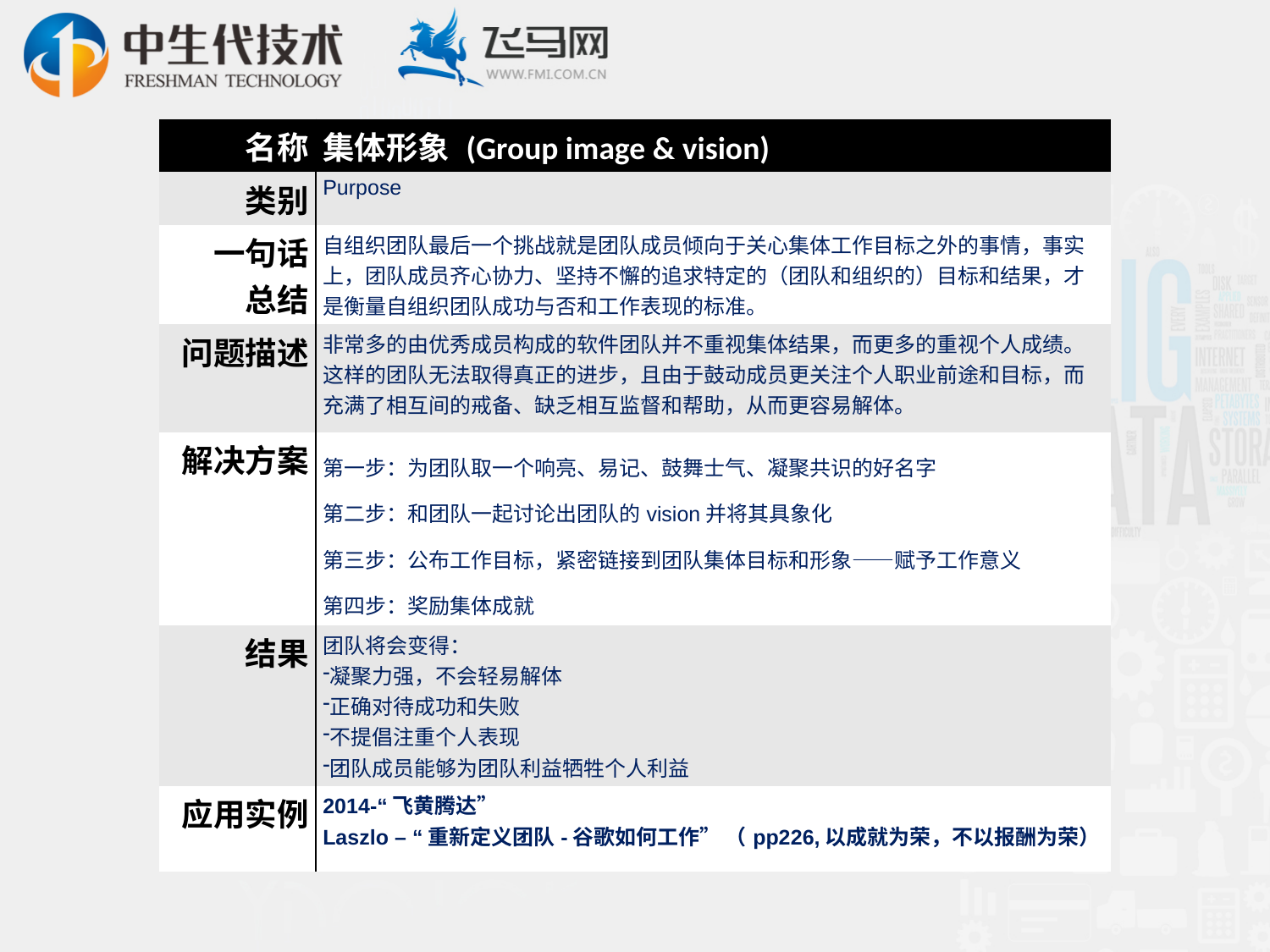

| 名称 | 集体形象 (Group image & vision) |
| --- | --- |
| 类别 | Purpose |
| 一句话 总结 | 自组织团队最后一个挑战就是团队成员倾向于关心集体工作目标之外的事情，事实上，团队成员齐心协力、坚持不懈的追求特定的（团队和组织的）目标和结果，才是衡量自组织团队成功与否和工作表现的标准。 |
| 问题描述 | 非常多的由优秀成员构成的软件团队并不重视集体结果，而更多的重视个人成绩。这样的团队无法取得真正的进步，且由于鼓动成员更关注个人职业前途和目标，而充满了相互间的戒备、缺乏相互监督和帮助，从而更容易解体。 |
| 解决方案 | 第一步：为团队取一个响亮、易记、鼓舞士气、凝聚共识的好名字 第二步：和团队一起讨论出团队的vision并将其具象化 第三步：公布工作目标，紧密链接到团队集体目标和形象——赋予工作意义 第四步：奖励集体成就 |
| 结果 | 团队将会变得： 凝聚力强，不会轻易解体 正确对待成功和失败 不提倡注重个人表现 团队成员能够为团队利益牺牲个人利益 |
| 应用实例 | 2014-“飞黄腾达” Laszlo – “重新定义团队-谷歌如何工作” （pp226,以成就为荣，不以报酬为荣） |